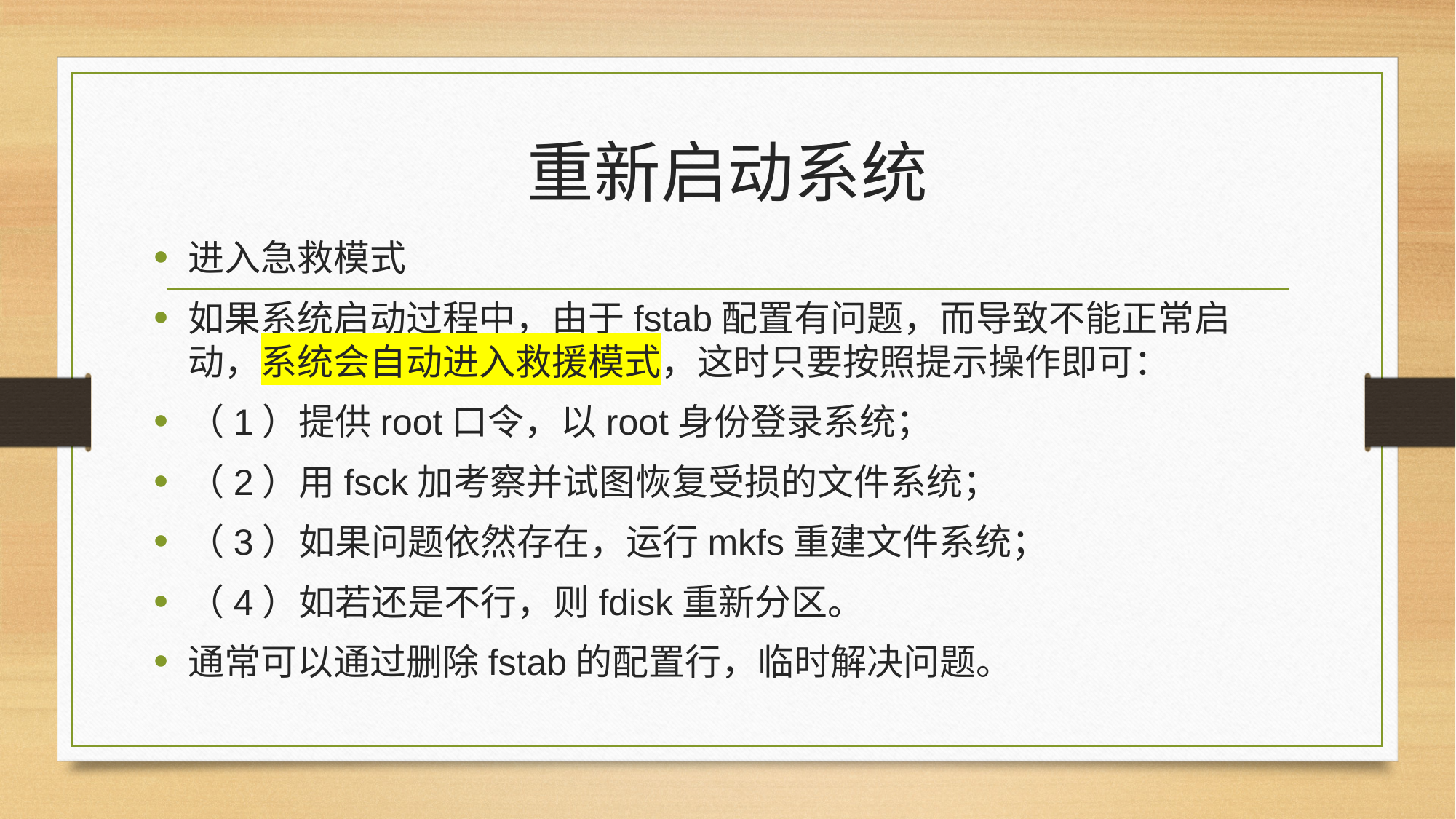

# 重新启动系统
进入急救模式
如果系统启动过程中，由于fstab配置有问题，而导致不能正常启动，系统会自动进入救援模式，这时只要按照提示操作即可：
（1）提供root口令，以root身份登录系统；
（2）用fsck加考察并试图恢复受损的文件系统；
（3）如果问题依然存在，运行mkfs重建文件系统；
（4）如若还是不行，则fdisk重新分区。
通常可以通过删除fstab的配置行，临时解决问题。